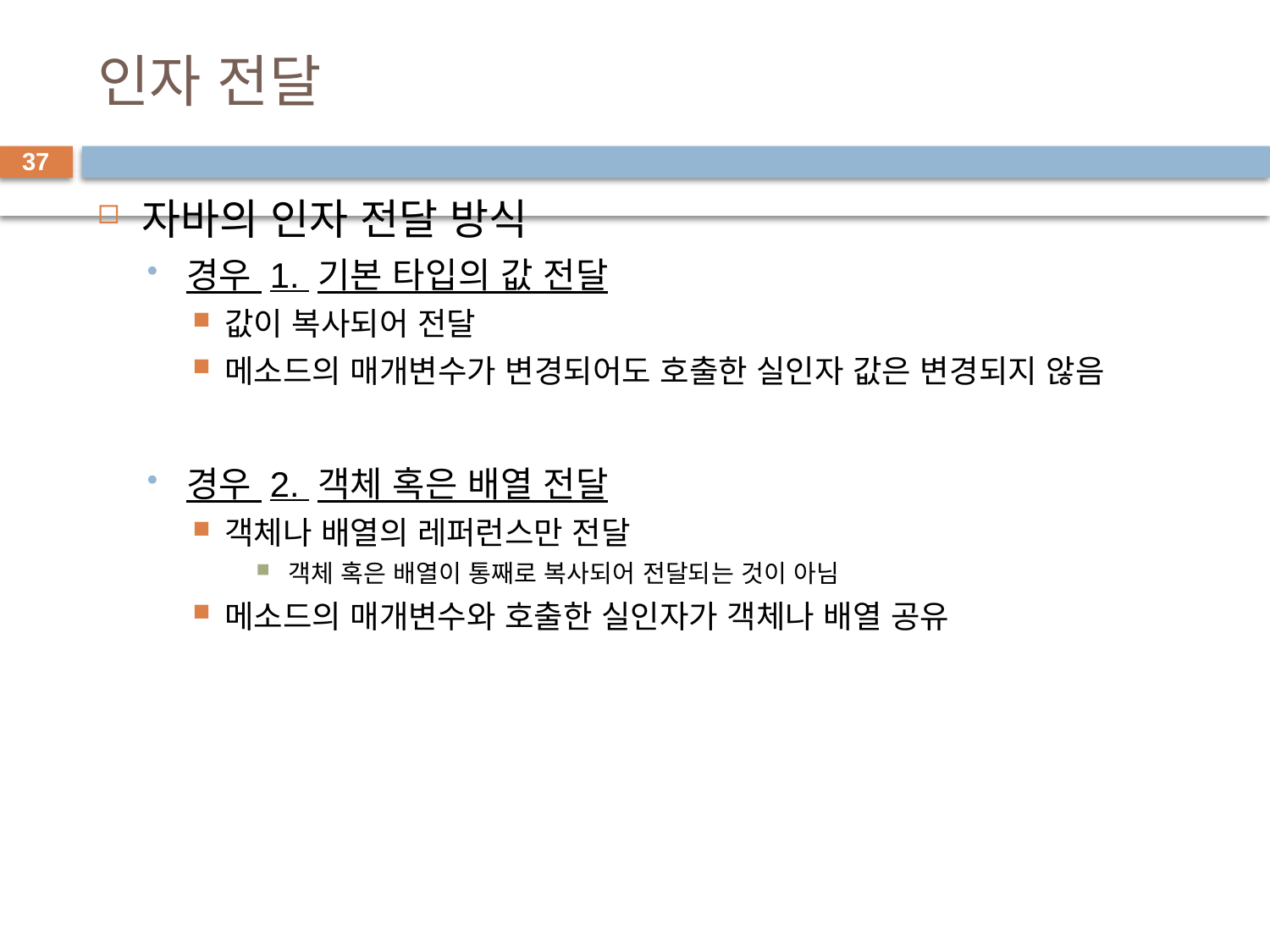

# 인자 전달
37
자바의 인자 전달 방식
경우 1. 기본 타입의 값 전달
값이 복사되어 전달
메소드의 매개변수가 변경되어도 호출한 실인자 값은 변경되지 않음

경우 2. 객체 혹은 배열 전달
객체나 배열의 레퍼런스만 전달
객체 혹은 배열이 통째로 복사되어 전달되는 것이 아님
메소드의 매개변수와 호출한 실인자가 객체나 배열 공유